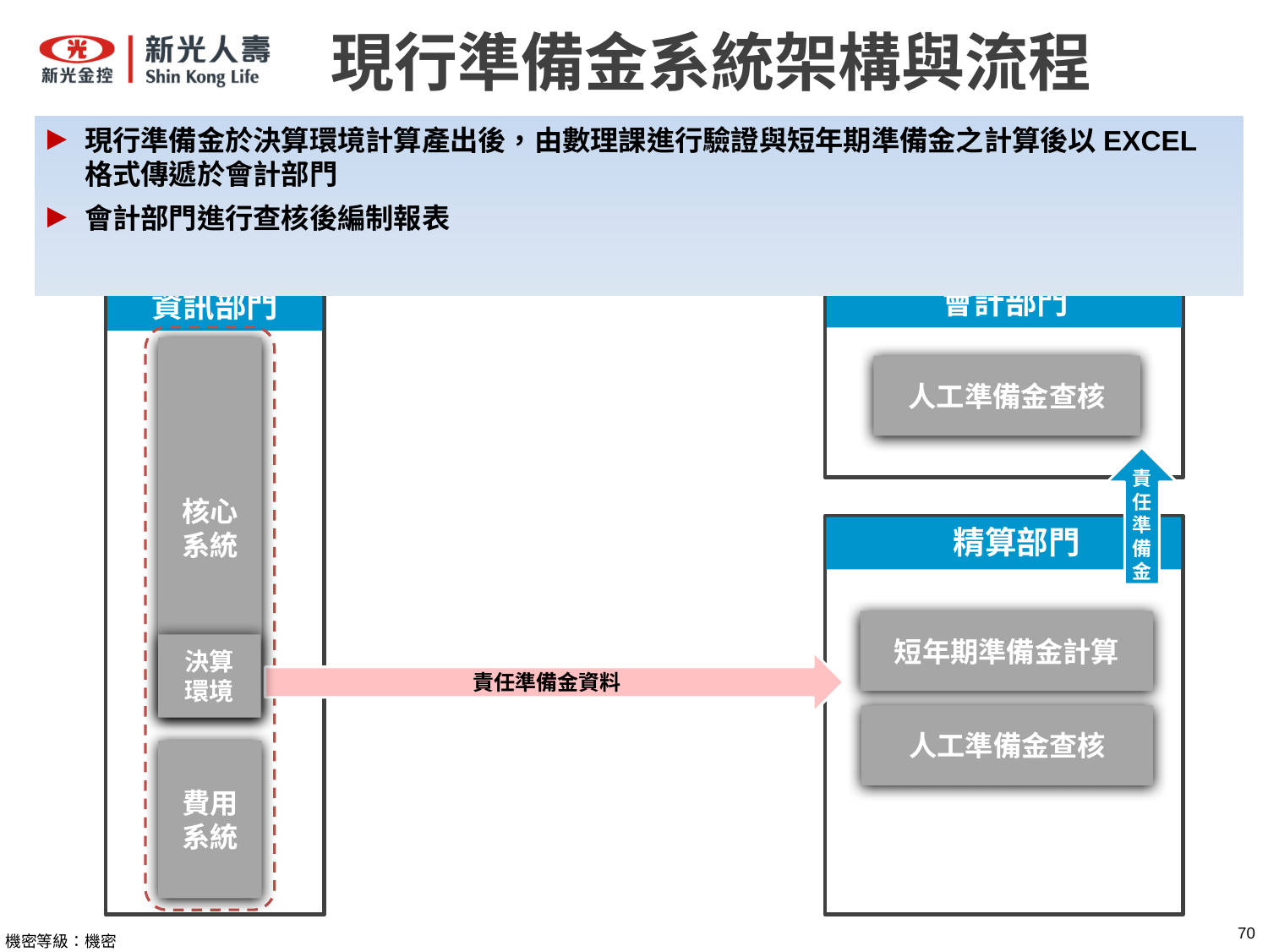

現行準備金系統架構與流程
現行準備金於決算環境計算產出後，由數理課進行驗證與短年期準備金之計算後以EXCEL格式傳遞於會計部門
會計部門進行查核後編制報表
會計部門

資訊部門

核心
系統
人工準備金查核
責任準備金

 精算部門

短年期準備金計算
決算
環境
責任準備金資料
人工準備金查核

費用
系統